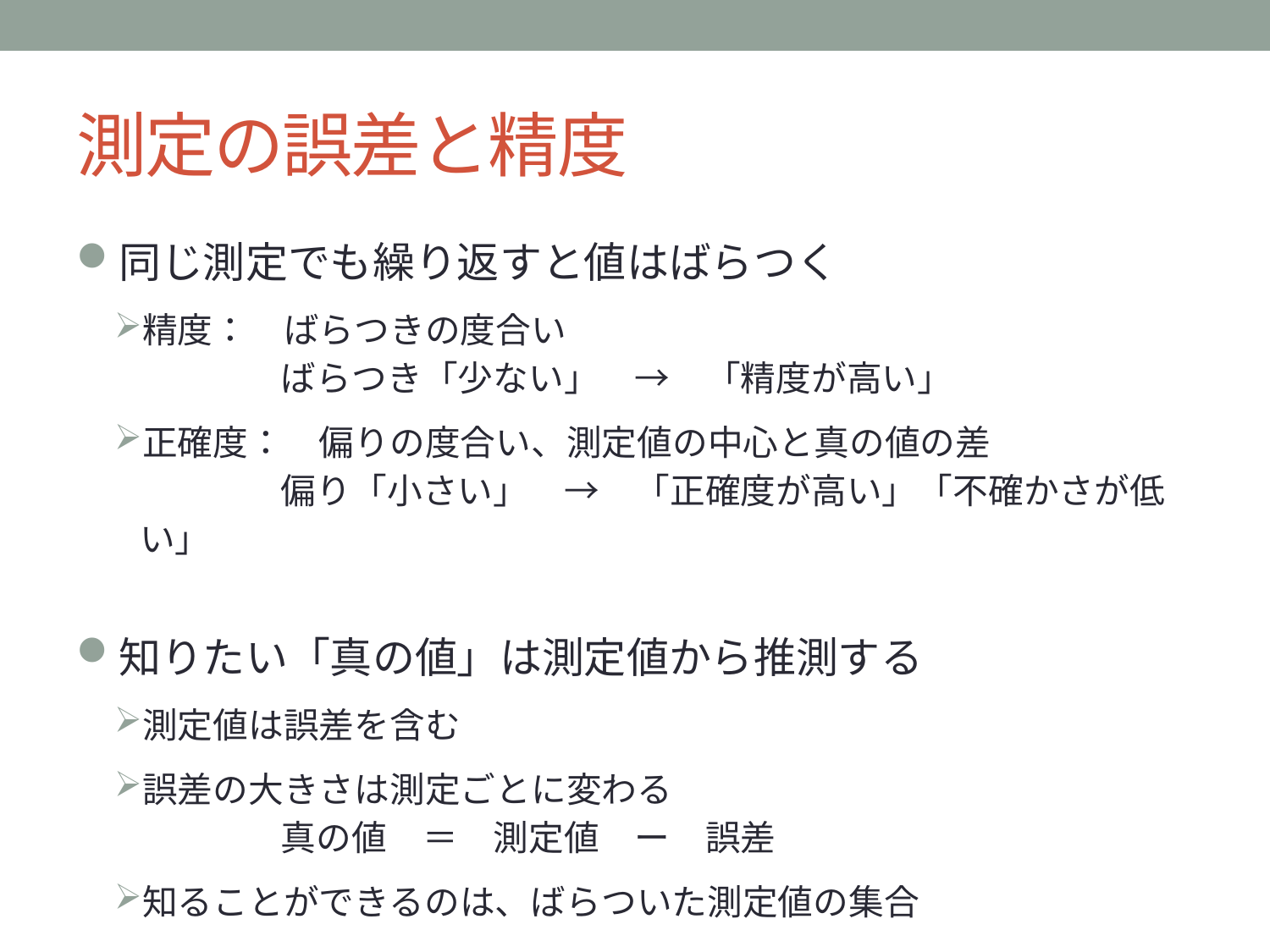

# 測定の誤差と精度
同じ測定でも繰り返すと値はばらつく
精度：　ばらつきの度合い
　　　　ばらつき「少ない」　→　「精度が高い」
正確度：　偏りの度合い、測定値の中心と真の値の差
　　　　偏り「小さい」　→　「正確度が高い」「不確かさが低い」
知りたい「真の値」は測定値から推測する
測定値は誤差を含む
誤差の大きさは測定ごとに変わる
　　　　真の値　＝　測定値　ー　誤差
知ることができるのは、ばらついた測定値の集合